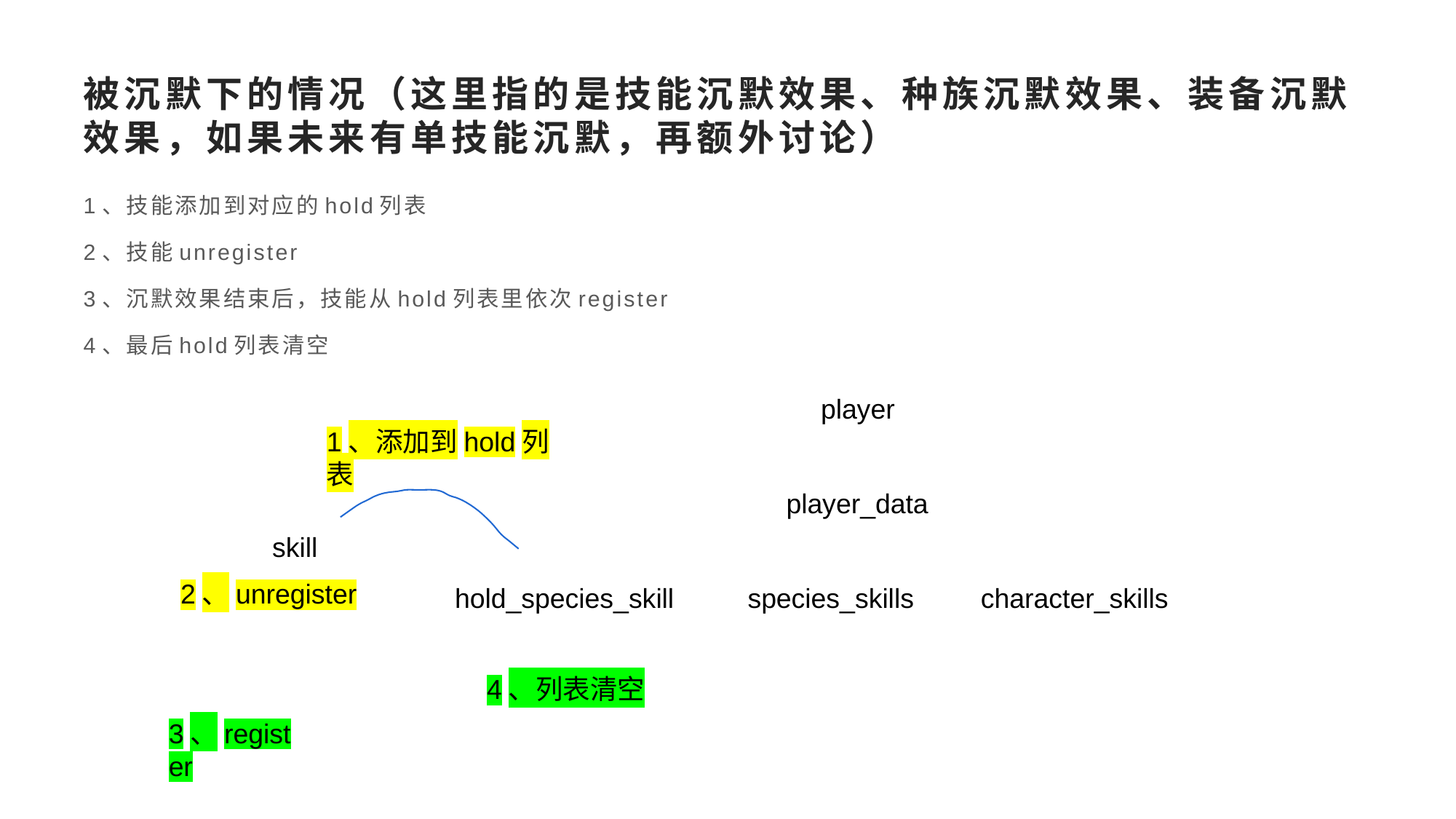

# 被沉默下的情况（这里指的是技能沉默效果、种族沉默效果、装备沉默效果，如果未来有单技能沉默，再额外讨论）
1、技能添加到对应的hold列表
2、技能unregister
3、沉默效果结束后，技能从hold列表里依次register
4、最后hold列表清空
player
1、添加到hold列表
player_data

skill
2、unregister
hold_species_skill
species_skills
character_skills
4、列表清空
3、register